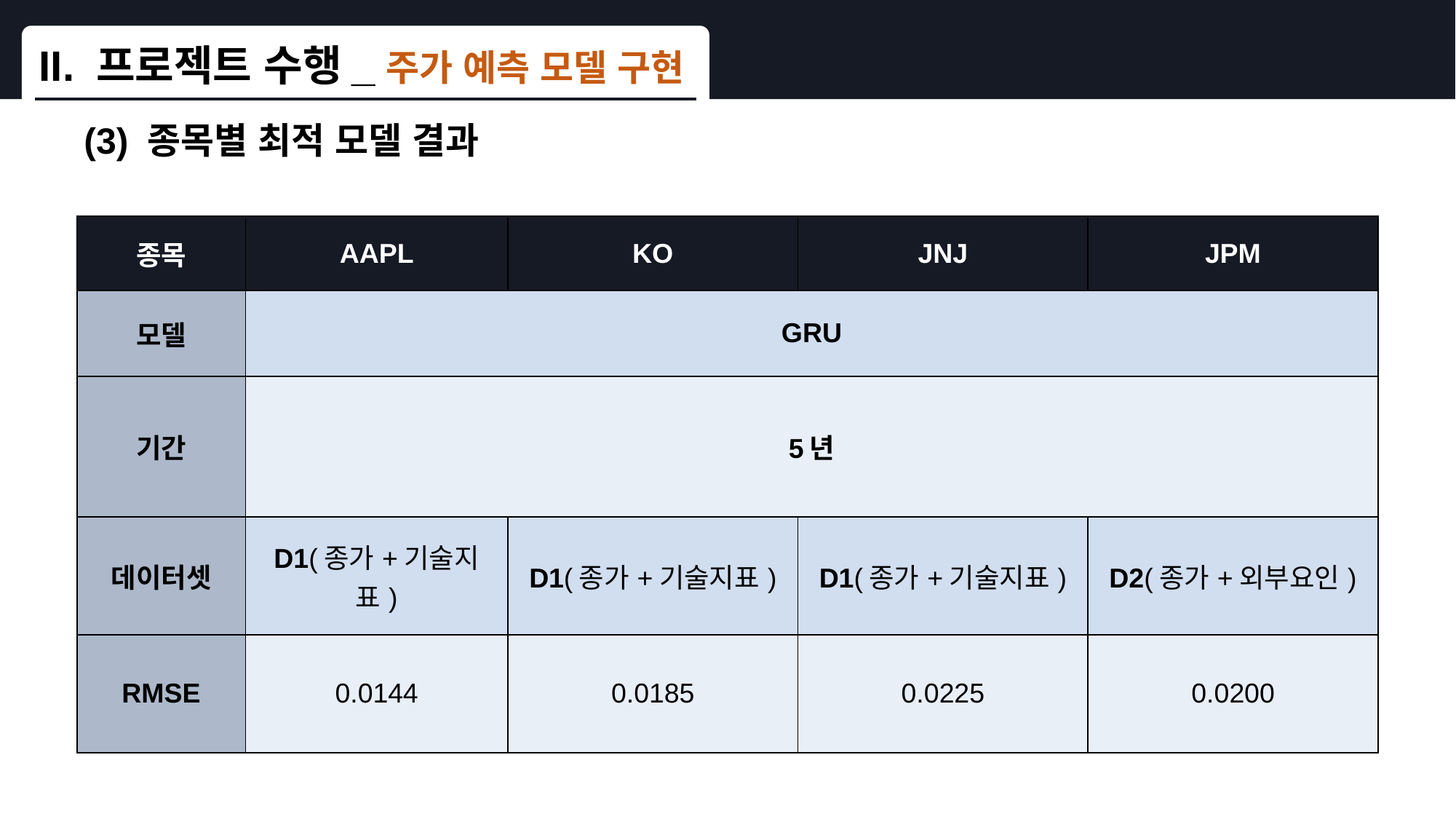

II. 프로젝트 수행_주가 예측 모델 구현
(3) 종목별 최적 모델 결과
| 종목 | AAPL | KO | JNJ | JPM |
| --- | --- | --- | --- | --- |
| 모델 | GRU |  |  |  |
| 기간 | 5년 |  |  |  |
| 데이터셋 | D1(종가+기술지표) | D1(종가+기술지표) | D1(종가+기술지표) | D2(종가+외부요인) |
| RMSE | 0.0144 | 0.0185 | 0.0225 | 0.0200 |